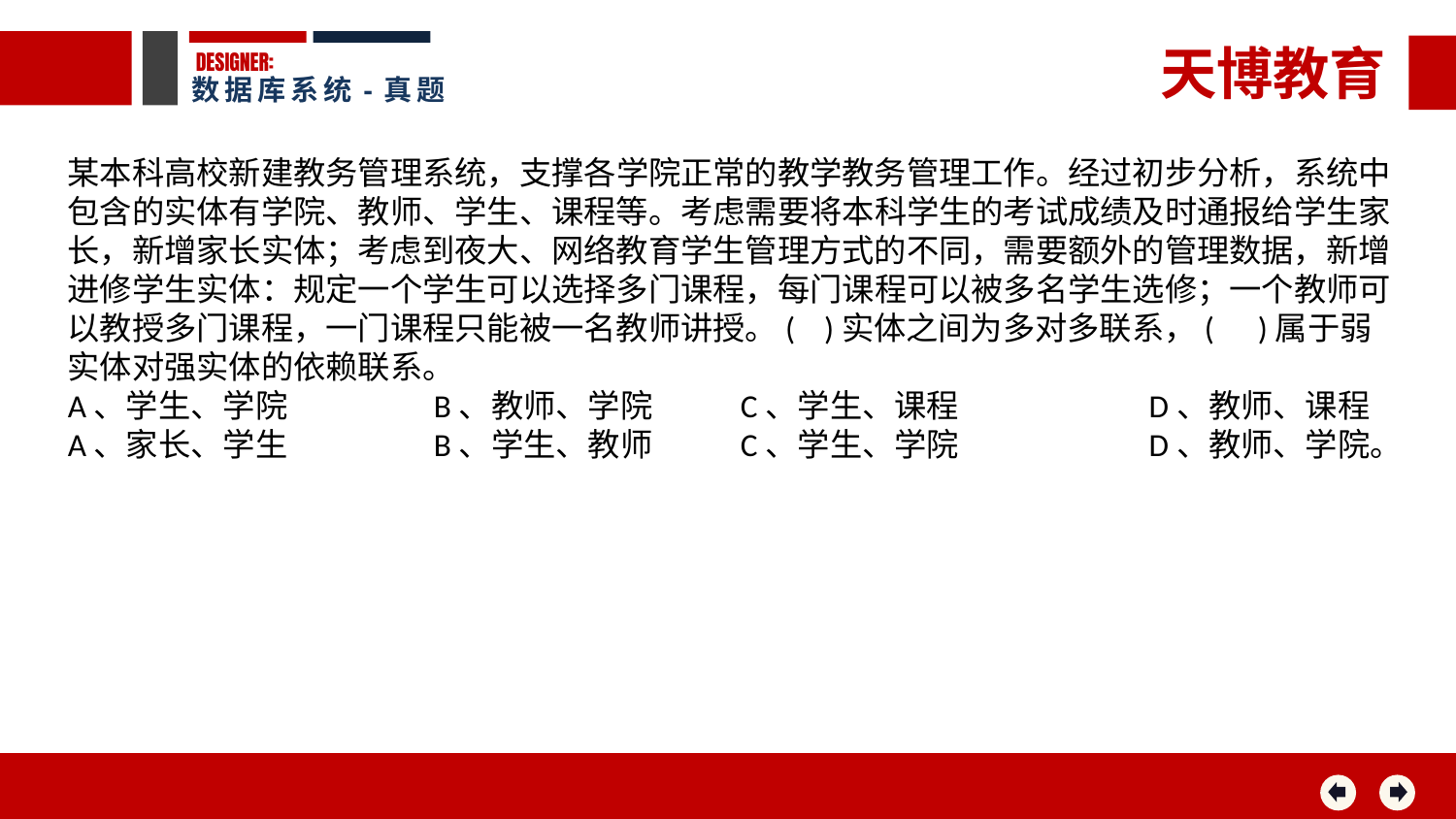

天博教育
DESIGNER:
数据库系统-真题
某本科高校新建教务管理系统，支撑各学院正常的教学教务管理工作。经过初步分析，系统中包含的实体有学院、教师、学生、课程等。考虑需要将本科学生的考试成绩及时通报给学生家长，新增家长实体；考虑到夜大、网络教育学生管理方式的不同，需要额外的管理数据，新增进修学生实体：规定一个学生可以选择多门课程，每门课程可以被多名学生选修；一个教师可以教授多门课程，一门课程只能被一名教师讲授。(    )实体之间为多对多联系，(      )属于弱实体对强实体的依赖联系。
A、学生、学院                   B、教师、学院           C、学生、课程                         D、教师、课程
A、家长、学生                   B、学生、教师           C、学生、学院                         D、教师、学院。